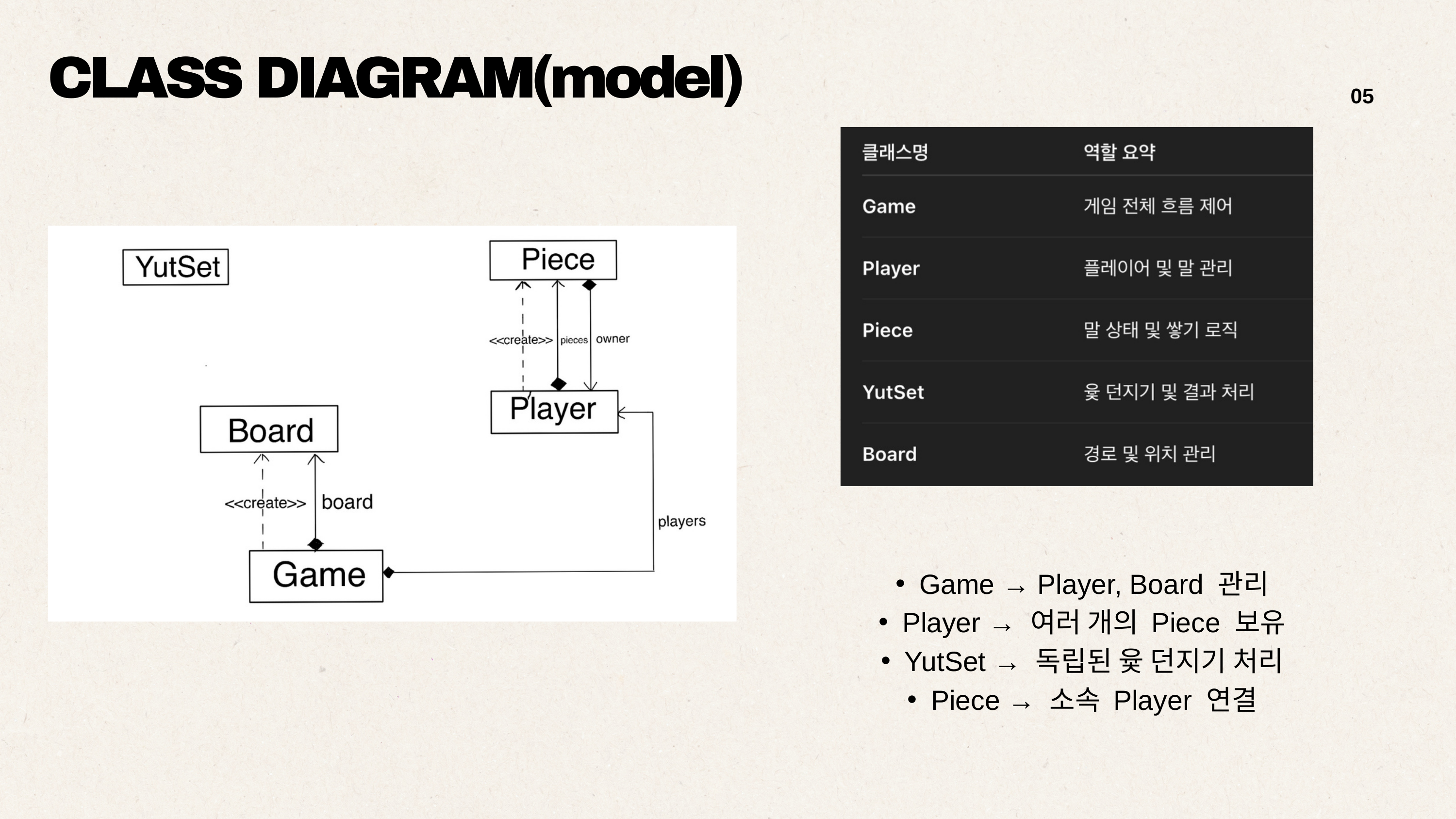

CLASS DIAGRAM(model)
05

Game → Player, Board 관리
Player → 여러 개의 Piece 보유
YutSet → 독립된 윷 던지기 처리
Piece → 소속 Player 연결